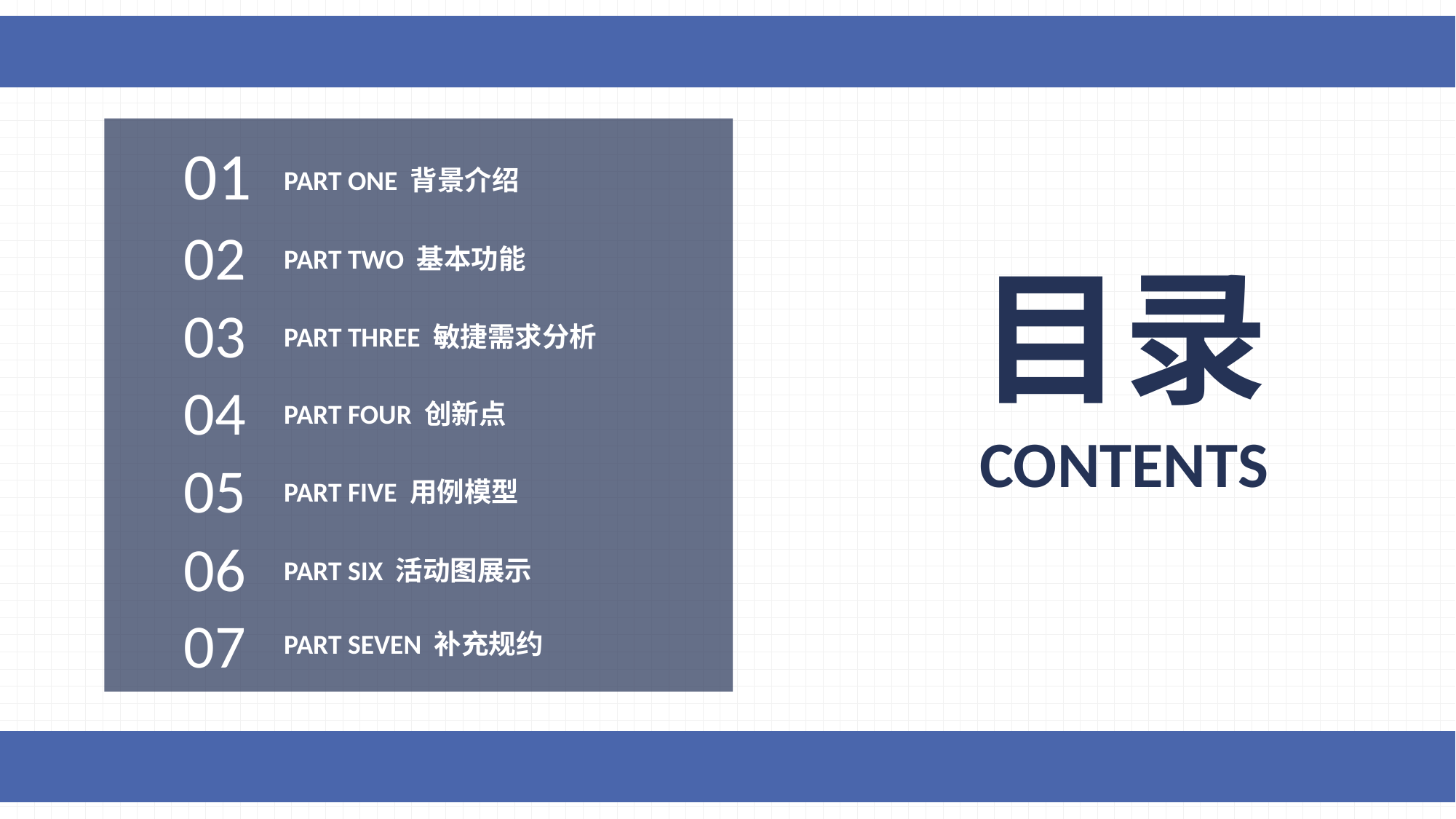

01
PART ONE 背景介绍
02
PART TWO 基本功能
目录
03
PART THREE 敏捷需求分析
04
PART FOUR 创新点
CONTENTS
05
PART FIVE 用例模型
06
PART SIX 活动图展示
07
PART SEVEN 补充规约